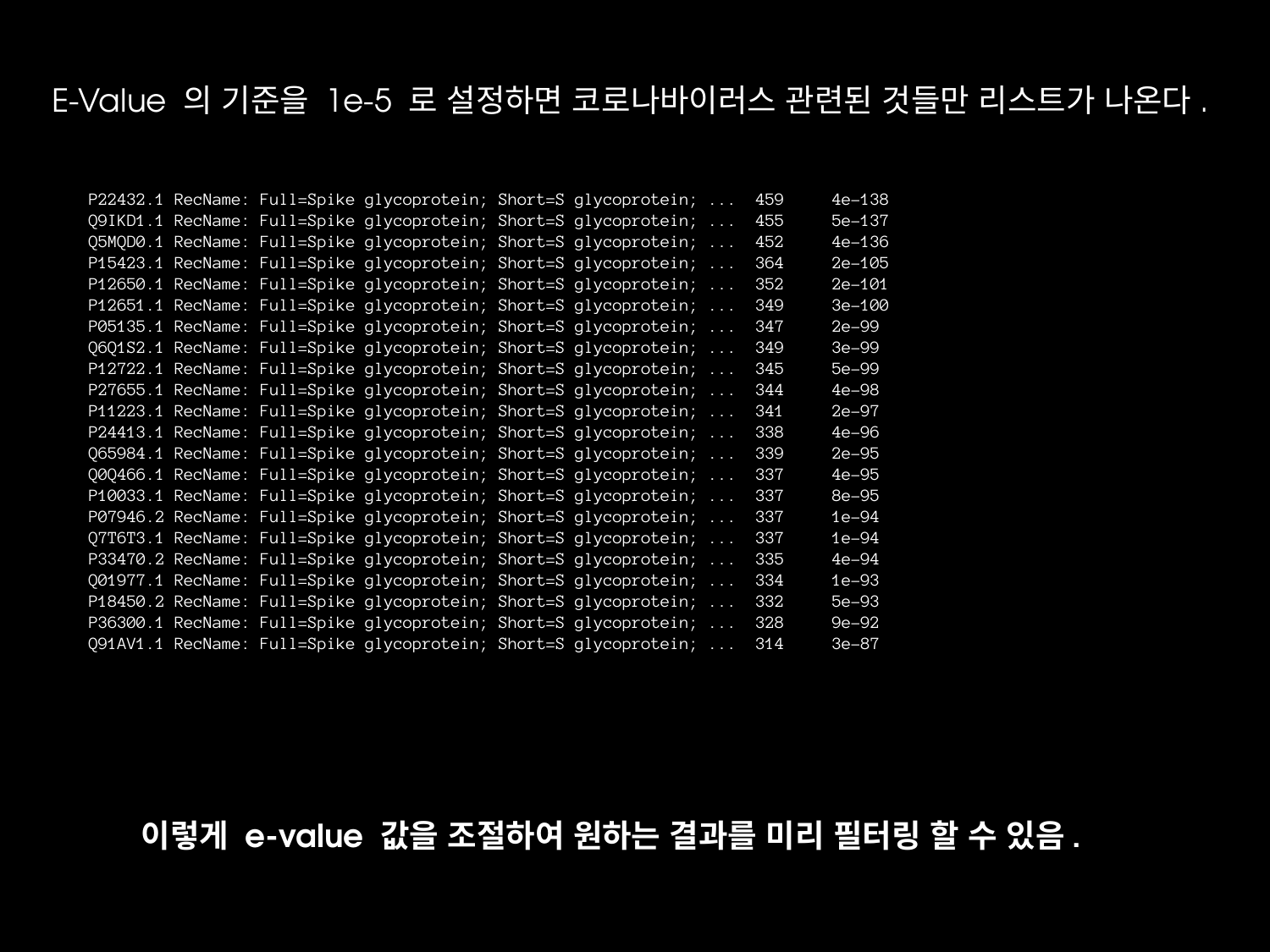

E-Value 의 기준을 1e-5 로 설정하면 코로나바이러스 관련된 것들만 리스트가 나온다.
P22432.1 RecName: Full=Spike glycoprotein; Short=S glycoprotein; ...  459     4e-138
Q9IKD1.1 RecName: Full=Spike glycoprotein; Short=S glycoprotein; ...  455     5e-137
Q5MQD0.1 RecName: Full=Spike glycoprotein; Short=S glycoprotein; ...  452     4e-136
P15423.1 RecName: Full=Spike glycoprotein; Short=S glycoprotein; ...  364     2e-105
P12650.1 RecName: Full=Spike glycoprotein; Short=S glycoprotein; ...  352     2e-101
P12651.1 RecName: Full=Spike glycoprotein; Short=S glycoprotein; ...  349     3e-100
P05135.1 RecName: Full=Spike glycoprotein; Short=S glycoprotein; ...  347     2e-99
Q6Q1S2.1 RecName: Full=Spike glycoprotein; Short=S glycoprotein; ...  349     3e-99
P12722.1 RecName: Full=Spike glycoprotein; Short=S glycoprotein; ...  345     5e-99
P27655.1 RecName: Full=Spike glycoprotein; Short=S glycoprotein; ...  344     4e-98
P11223.1 RecName: Full=Spike glycoprotein; Short=S glycoprotein; ...  341     2e-97
P24413.1 RecName: Full=Spike glycoprotein; Short=S glycoprotein; ...  338     4e-96
Q65984.1 RecName: Full=Spike glycoprotein; Short=S glycoprotein; ...  339     2e-95
Q0Q466.1 RecName: Full=Spike glycoprotein; Short=S glycoprotein; ...  337     4e-95
P10033.1 RecName: Full=Spike glycoprotein; Short=S glycoprotein; ...  337     8e-95
P07946.2 RecName: Full=Spike glycoprotein; Short=S glycoprotein; ...  337     1e-94
Q7T6T3.1 RecName: Full=Spike glycoprotein; Short=S glycoprotein; ...  337     1e-94
P33470.2 RecName: Full=Spike glycoprotein; Short=S glycoprotein; ...  335     4e-94
Q01977.1 RecName: Full=Spike glycoprotein; Short=S glycoprotein; ...  334     1e-93
P18450.2 RecName: Full=Spike glycoprotein; Short=S glycoprotein; ...  332     5e-93
P36300.1 RecName: Full=Spike glycoprotein; Short=S glycoprotein; ...  328     9e-92
Q91AV1.1 RecName: Full=Spike glycoprotein; Short=S glycoprotein; ...  314     3e-87
이렇게 e-value 값을 조절하여 원하는 결과를 미리 필터링 할 수 있음.